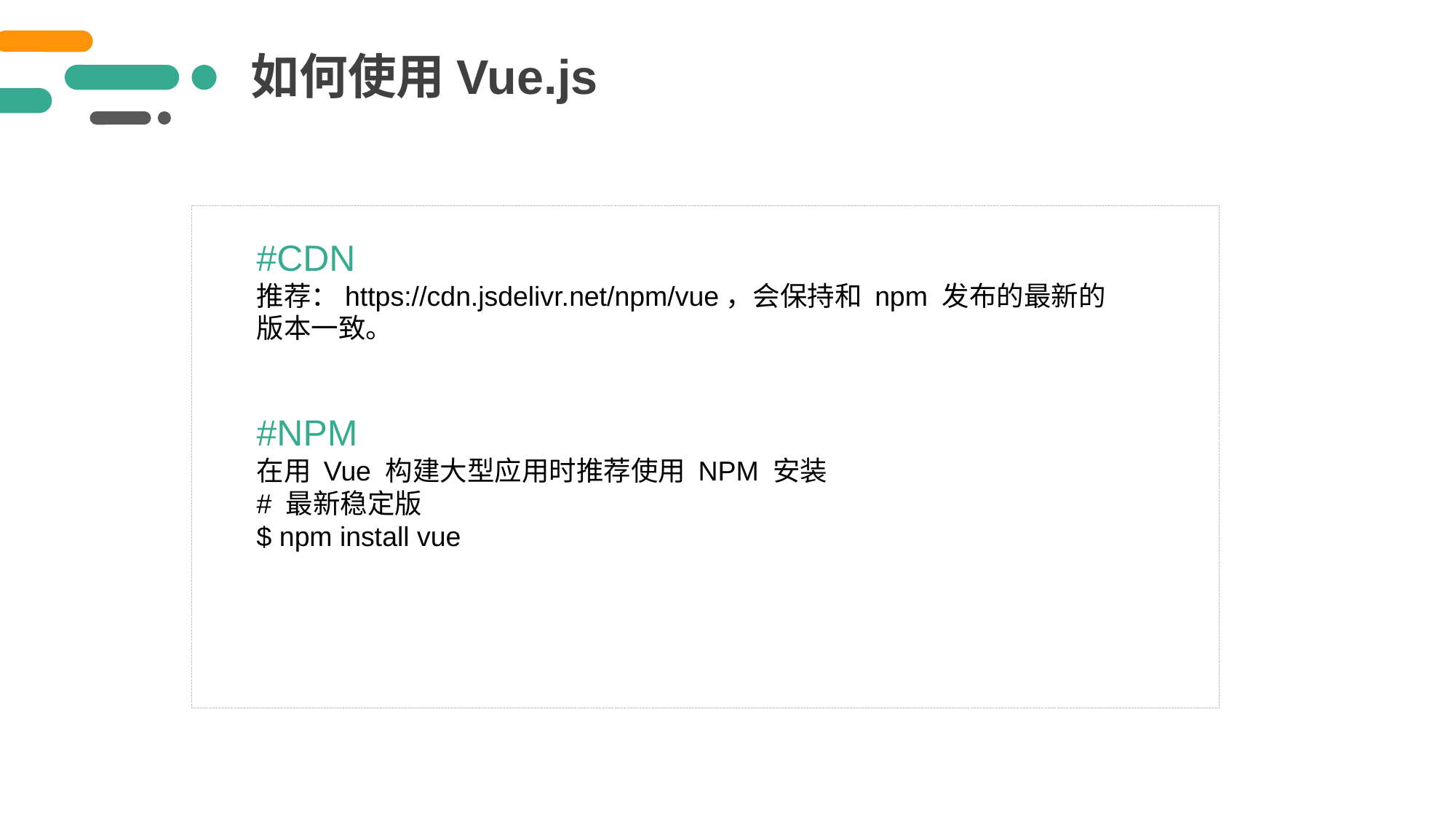

如何使用Vue.js

#CDN
推荐：https://cdn.jsdelivr.net/npm/vue，会保持和 npm 发布的最新的版本一致。

#NPM
在用 Vue 构建大型应用时推荐使用 NPM 安装
# 最新稳定版
$ npm install vue